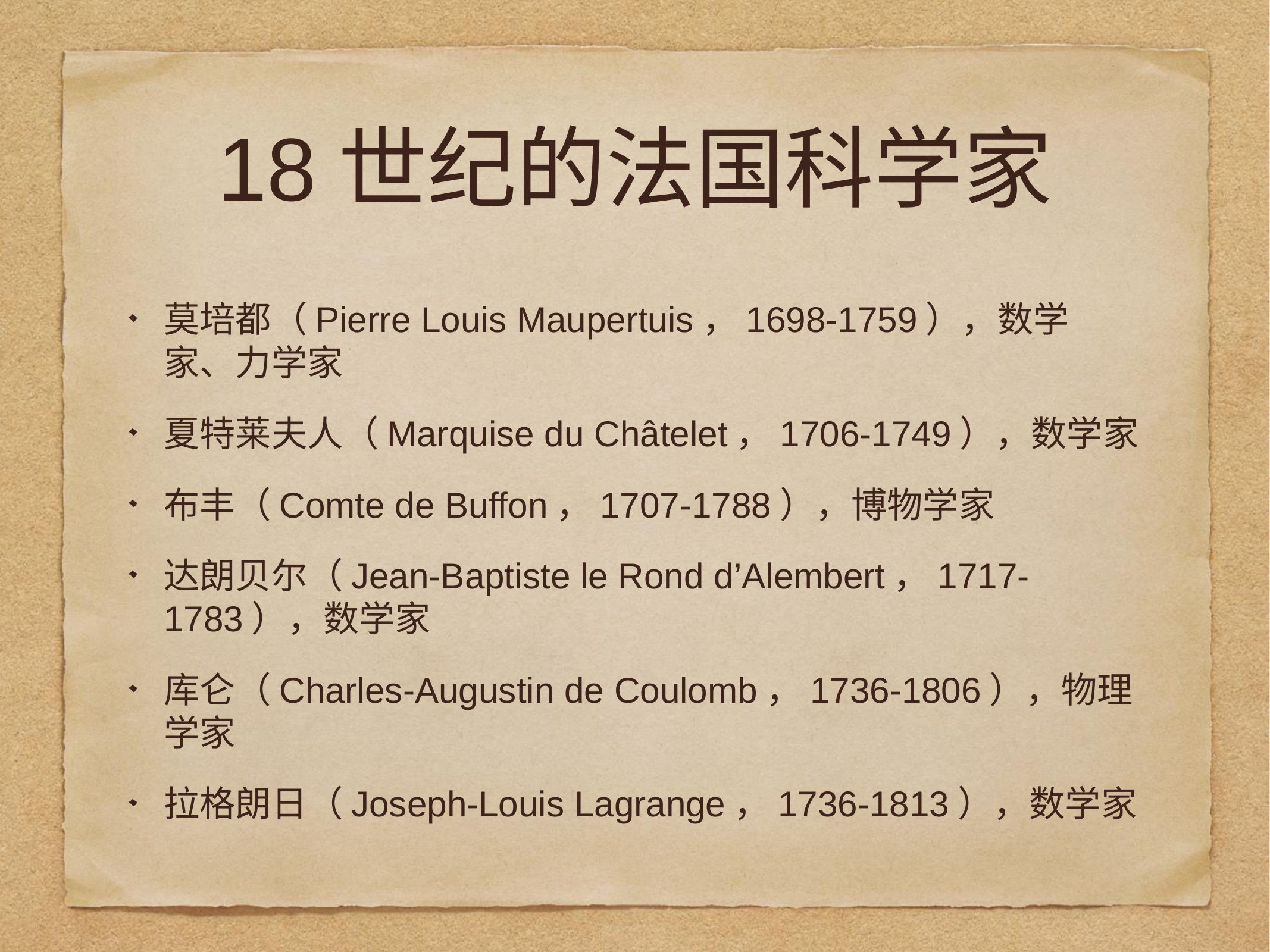

# 18世纪的法国科学家
莫培都（Pierre Louis Maupertuis，1698-1759），数学家、力学家
夏特莱夫人（Marquise du Châtelet，1706-1749），数学家
布丰（Comte de Buffon，1707-1788），博物学家
达朗贝尔（Jean-Baptiste le Rond d’Alembert，1717-1783），数学家
库仑（Charles-Augustin de Coulomb，1736-1806），物理学家
拉格朗日（Joseph-Louis Lagrange，1736-1813），数学家